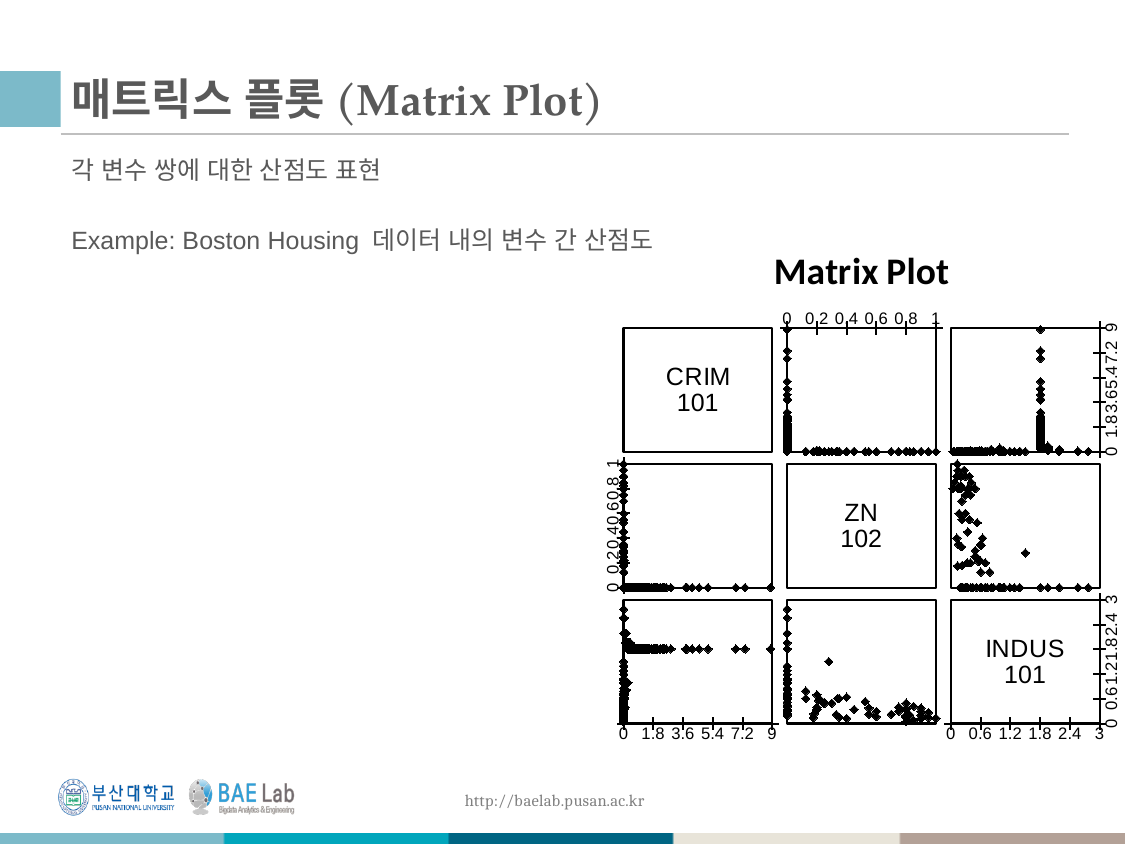

# 매트릭스 플롯(Matrix Plot)
각 변수 쌍에 대한 산점도 표현

Example: Boston Housing 데이터 내의 변수 간 산점도

### Chart: Matrix Plot

| Category |  |  |  |  |  |  |  |  |  |  |  |  |
|---|---|---|---|---|---|---|---|---|---|---|---|---|